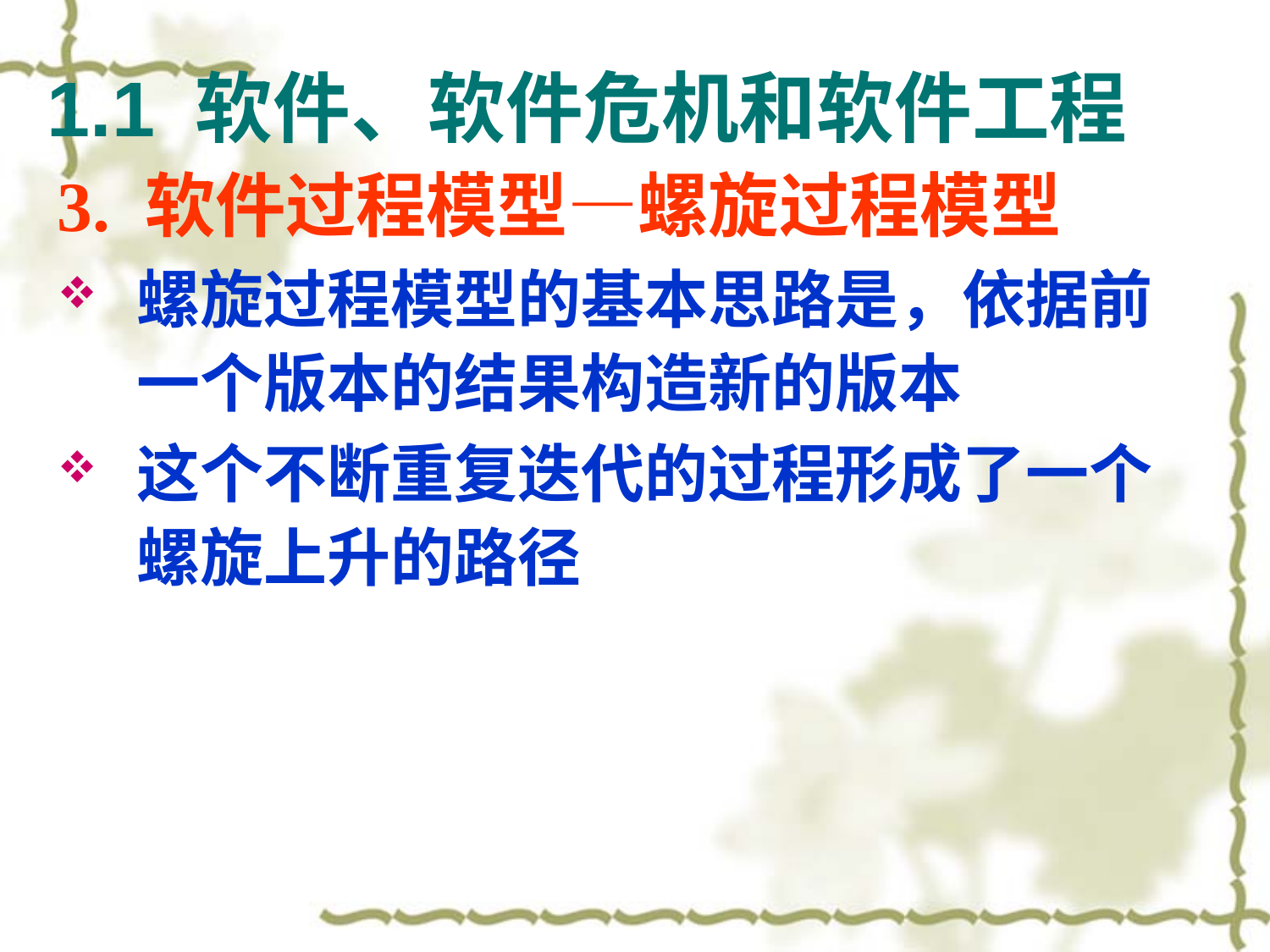

# 1.1 软件、软件危机和软件工程
3. 软件过程模型—螺旋过程模型
螺旋过程模型的基本思路是，依据前一个版本的结果构造新的版本
这个不断重复迭代的过程形成了一个螺旋上升的路径